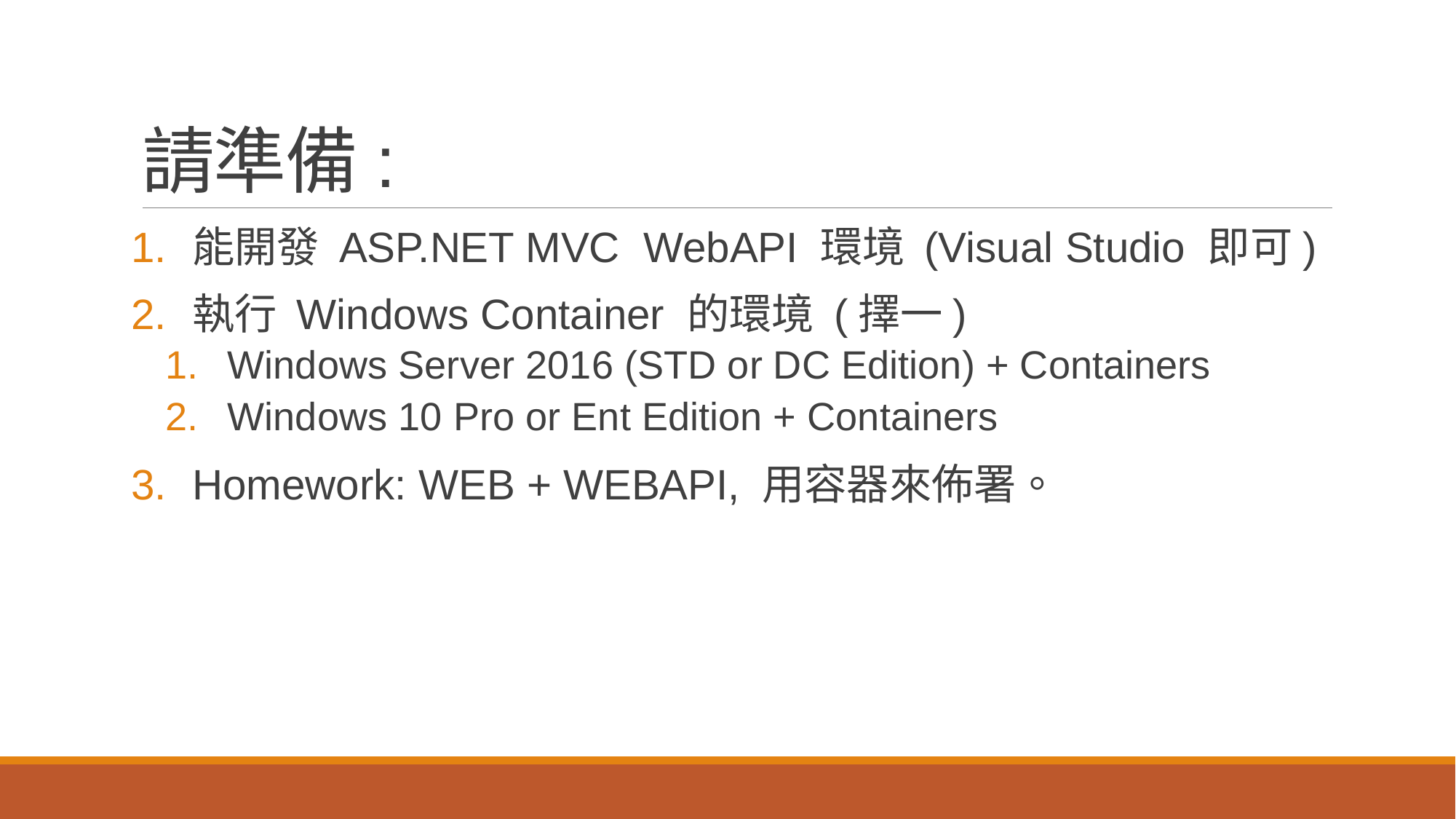

# 請準備:
能開發 ASP.NET MVC  WebAPI 環境 (Visual Studio 即可)
執行 Windows Container 的環境 (擇一)
Windows Server 2016 (STD or DC Edition) + Containers
Windows 10 Pro or Ent Edition + Containers
Homework: WEB + WEBAPI, 用容器來佈署。